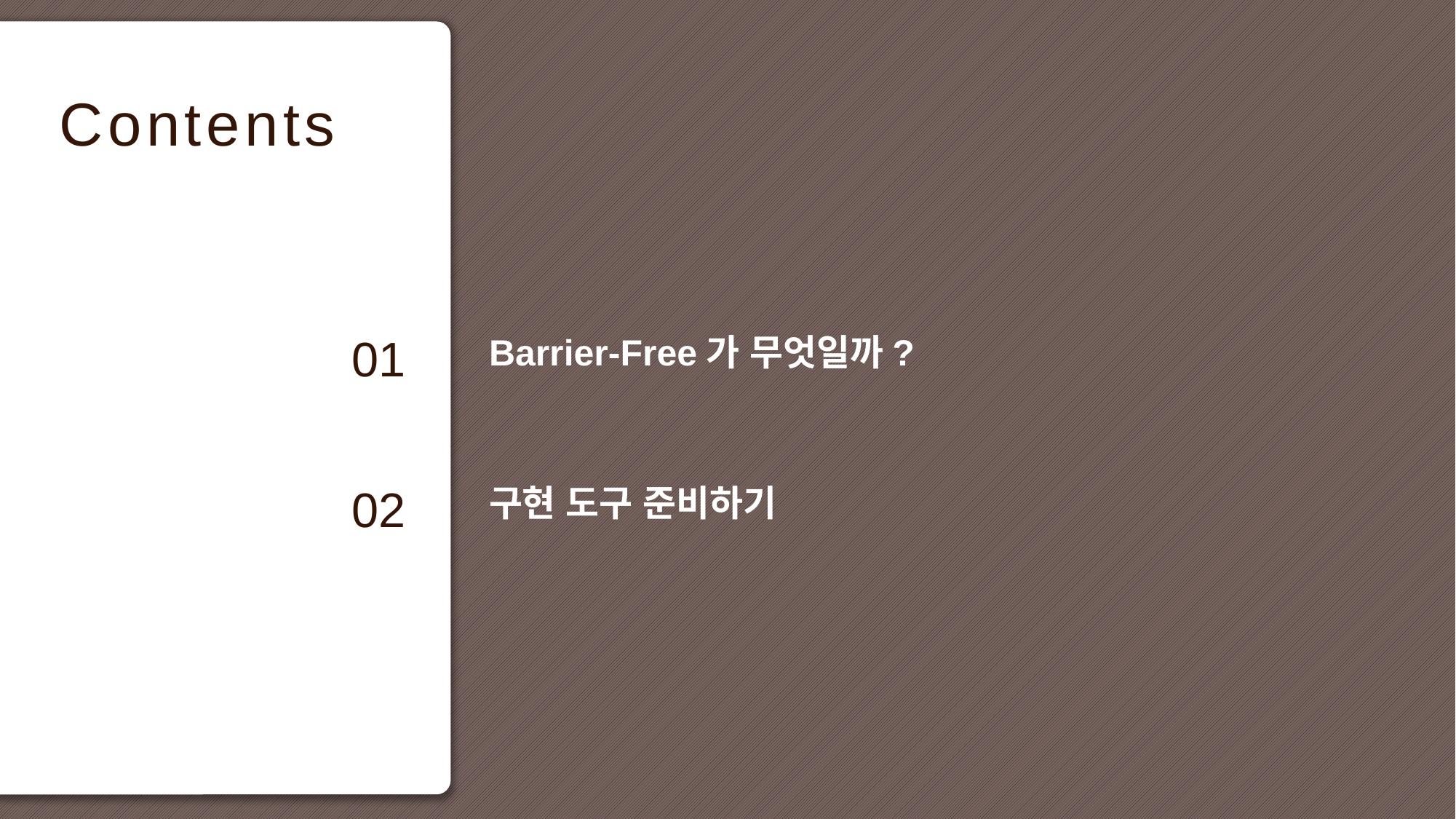

01
Barrier-Free가 무엇일까?
02
구현 도구 준비하기